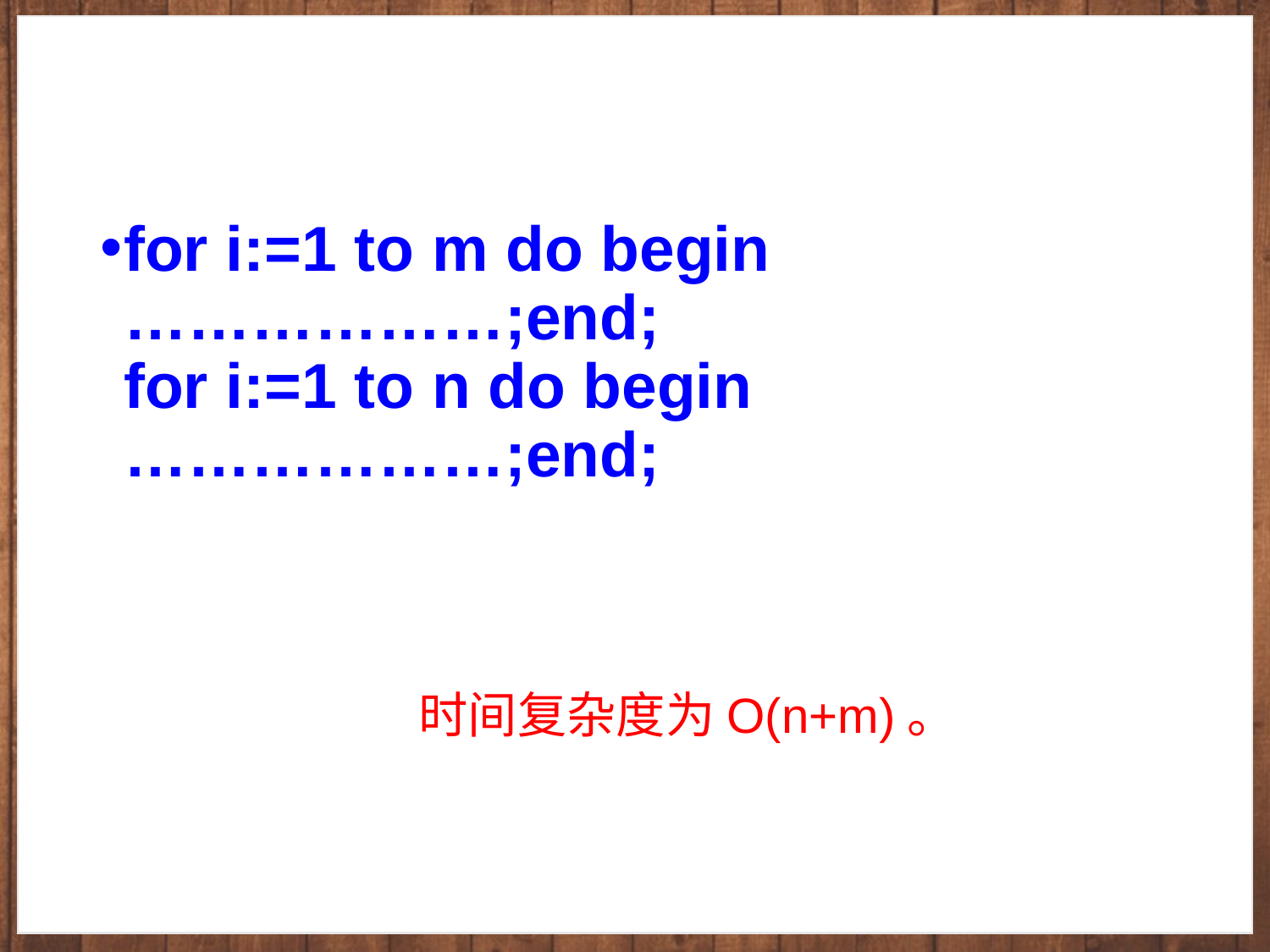

#
for i:=1 to m do begin ………………;end;
for i:=1 to n do begin ………………;end;
时间复杂度为O(n+m)。